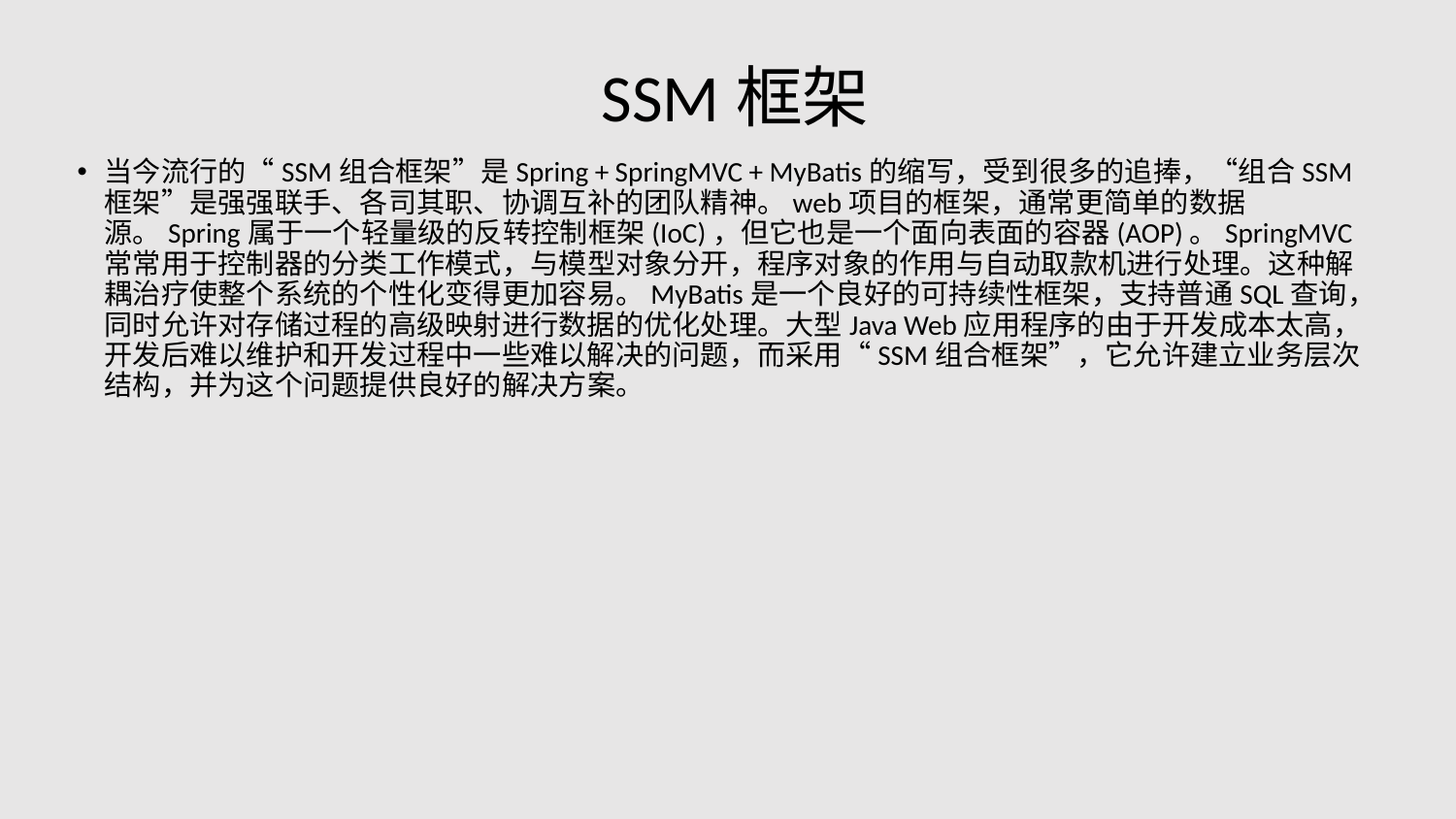

# SSM框架
当今流行的“SSM组合框架”是Spring + SpringMVC + MyBatis的缩写，受到很多的追捧，“组合SSM框架”是强强联手、各司其职、协调互补的团队精神。web项目的框架，通常更简单的数据源。Spring属于一个轻量级的反转控制框架(IoC)，但它也是一个面向表面的容器(AOP)。SpringMVC常常用于控制器的分类工作模式，与模型对象分开，程序对象的作用与自动取款机进行处理。这种解耦治疗使整个系统的个性化变得更加容易。MyBatis是一个良好的可持续性框架，支持普通SQL查询，同时允许对存储过程的高级映射进行数据的优化处理。大型Java Web应用程序的由于开发成本太高，开发后难以维护和开发过程中一些难以解决的问题，而采用“SSM组合框架”，它允许建立业务层次结构，并为这个问题提供良好的解决方案。